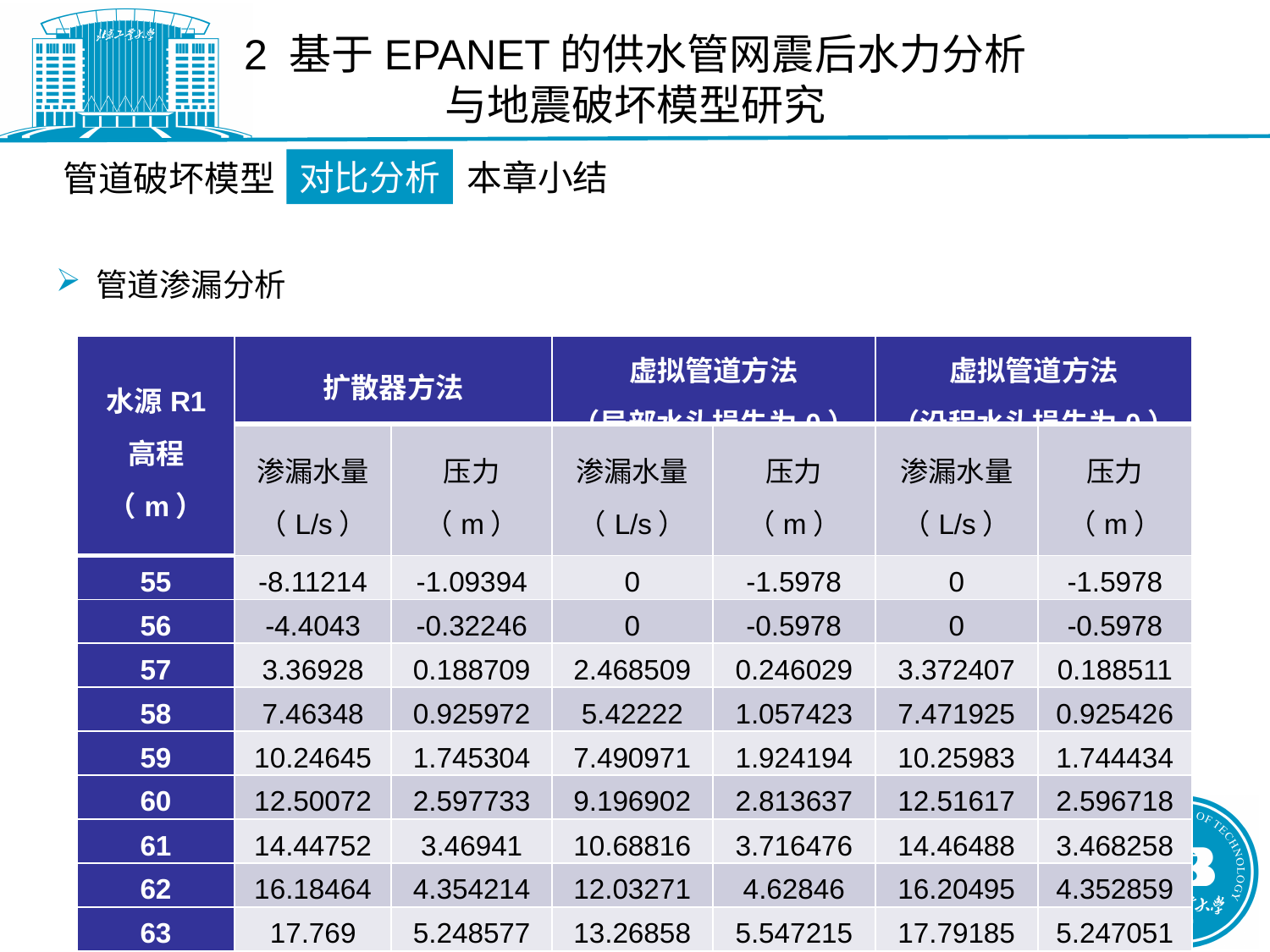

2 基于EPANET的供水管网震后水力分析
与地震破坏模型研究
对比分析
本章小结
管道破坏模型
管道渗漏分析
| 水源R1 高程（m） | 扩散器方法 |  | 虚拟管道方法 （局部水头损失为0） |  | 虚拟管道方法 （沿程水头损失为0） |  |
| --- | --- | --- | --- | --- | --- | --- |
|  | 渗漏水量（L/s） | 压力（m） | 渗漏水量（L/s） | 压力（m） | 渗漏水量（L/s） | 压力（m） |
| 55 | -8.11214 | -1.09394 | 0 | -1.5978 | 0 | -1.5978 |
| 56 | -4.4043 | -0.32246 | 0 | -0.5978 | 0 | -0.5978 |
| 57 | 3.36928 | 0.188709 | 2.468509 | 0.246029 | 3.372407 | 0.188511 |
| 58 | 7.46348 | 0.925972 | 5.42222 | 1.057423 | 7.471925 | 0.925426 |
| 59 | 10.24645 | 1.745304 | 7.490971 | 1.924194 | 10.25983 | 1.744434 |
| 60 | 12.50072 | 2.597733 | 9.196902 | 2.813637 | 12.51617 | 2.596718 |
| 61 | 14.44752 | 3.46941 | 10.68816 | 3.716476 | 14.46488 | 3.468258 |
| 62 | 16.18464 | 4.354214 | 12.03271 | 4.62846 | 16.20495 | 4.352859 |
| 63 | 17.769 | 5.248577 | 13.26858 | 5.547215 | 17.79185 | 5.247051 |
| 64 | 19.23491 | 6.15036 | 14.41965 | 6.471249 | 19.26018 | 6.148666 |